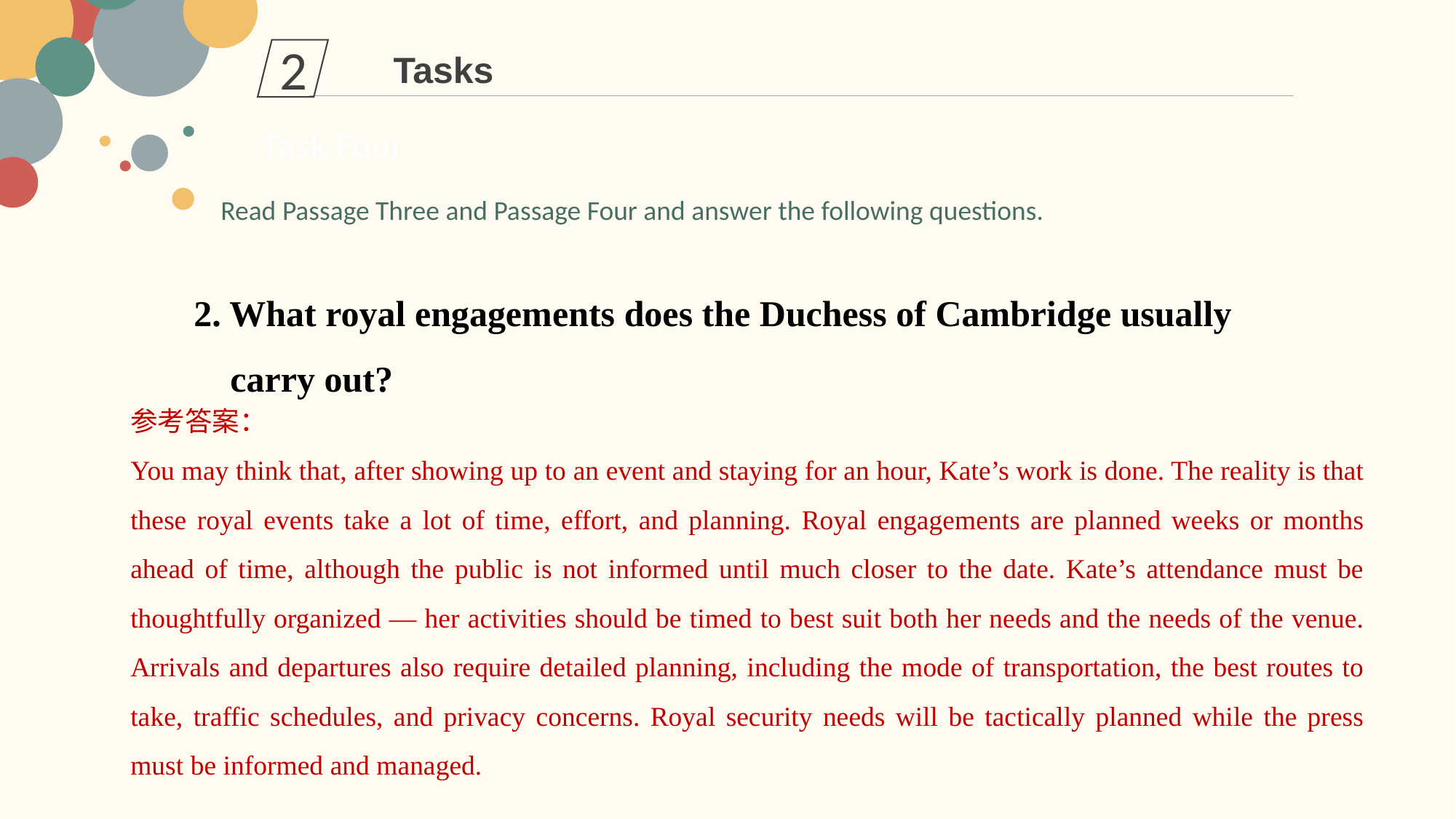

2
Tasks
Task Four
Read Passage Three and Passage Four and answer the following questions.
2. What royal engagements does the Duchess of Cambridge usually
    carry out?
参考答案：
You may think that, after showing up to an event and staying for an hour, Kate’s work is done. The reality is that these royal events take a lot of time, effort, and planning. Royal engagements are planned weeks or months ahead of time, although the public is not informed until much closer to the date. Kate’s attendance must be thoughtfully organized — her activities should be timed to best suit both her needs and the needs of the venue. Arrivals and departures also require detailed planning, including the mode of transportation, the best routes to take, traffic schedules, and privacy concerns. Royal security needs will be tactically planned while the press must be informed and managed.